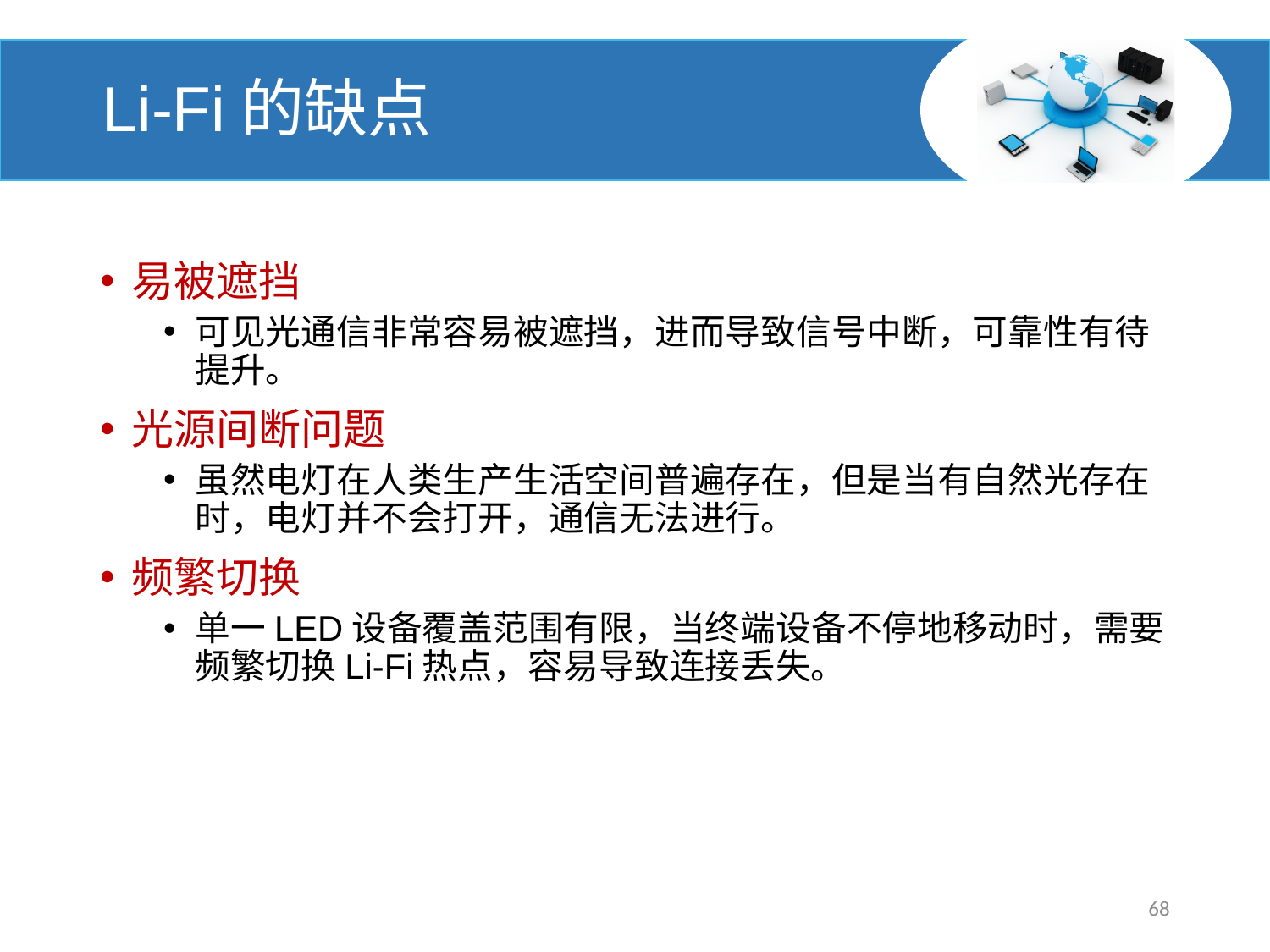

# Li-Fi的缺点
易被遮挡
可见光通信非常容易被遮挡，进而导致信号中断，可靠性有待提升。
光源间断问题
虽然电灯在人类生产生活空间普遍存在，但是当有自然光存在时，电灯并不会打开，通信无法进行。
频繁切换
单一LED设备覆盖范围有限，当终端设备不停地移动时，需要频繁切换Li-Fi热点，容易导致连接丢失。

68